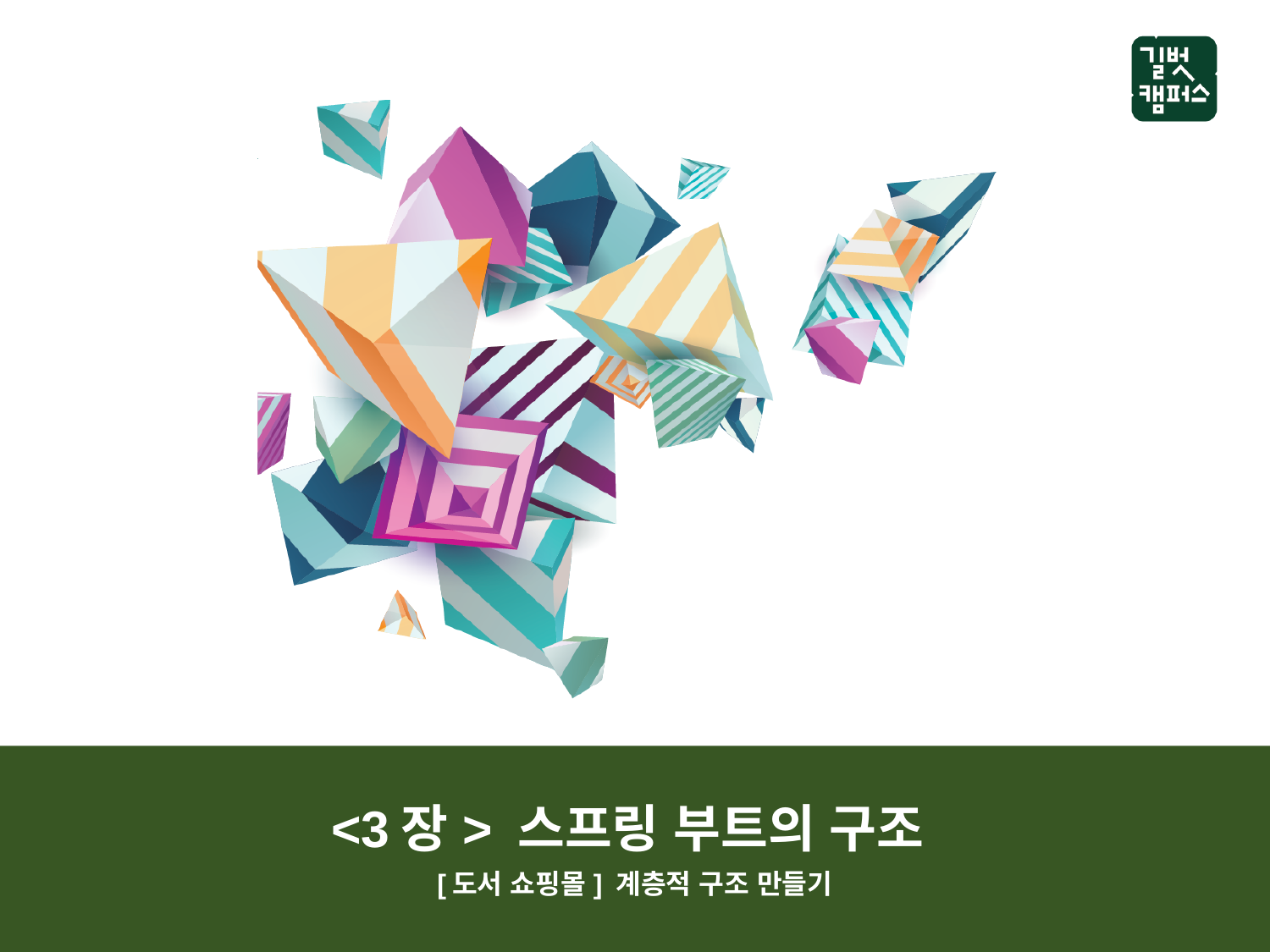

<3장> 스프링 부트의 구조
[도서 쇼핑몰] 계층적 구조 만들기
<1장> 전기의 기본 개념과 팅커캐드